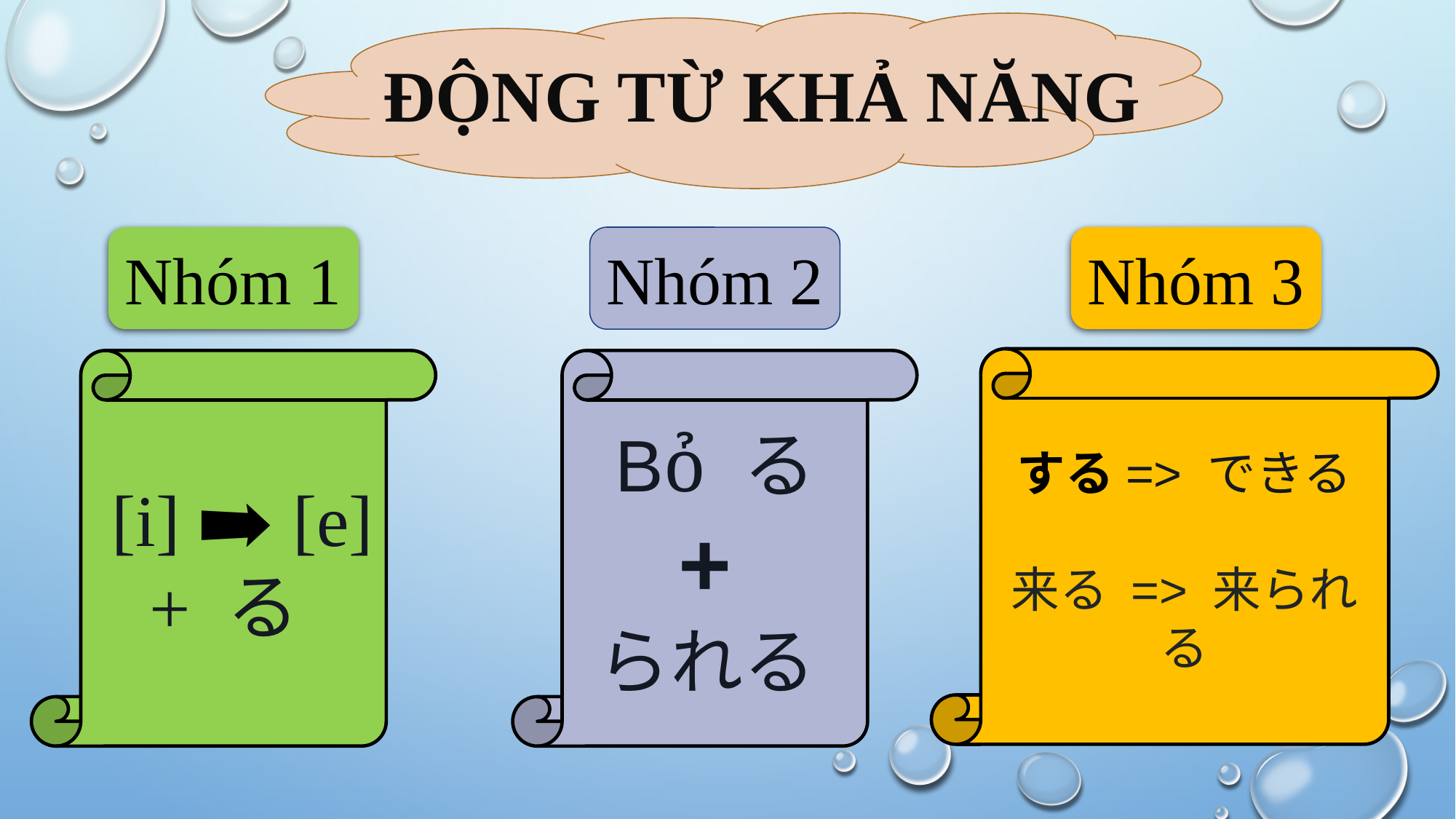

ĐỘNG TỪ KHẢ NĂNG
Nhóm 1
Nhóm 2
Nhóm 3

する=> できる

来る => 来られる

 [i] ➡ [e] + る
 Bỏ る
+
られる